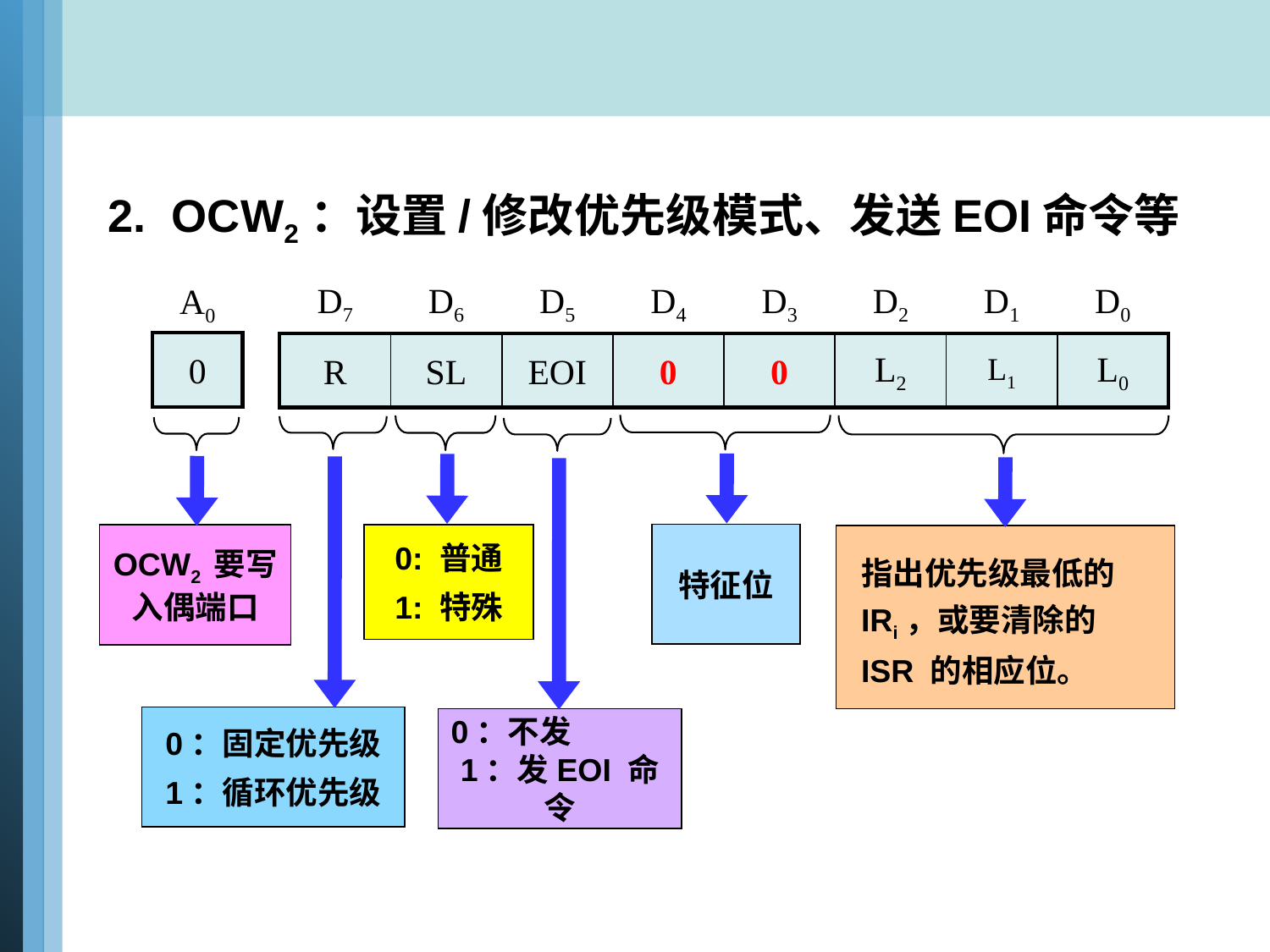

2.  OCW2：设置/修改优先级模式、发送EOI命令等
| D7 | D6 | D5 | D4 | D3 | D2 | D1 | D0 |
| --- | --- | --- | --- | --- | --- | --- | --- |
| A0 |
| --- |
| 0 |
| --- |
| R | SL | EOI | 0 | 0 | L2 | L1 | L0 |
| --- | --- | --- | --- | --- | --- | --- | --- |

0：固定优先级
1：循环优先级

特征位

0: 普通
1: 特殊

指出优先级最低的 IRi，或要清除的 ISR 的相应位。

0：不发
1：发EOI 命令

OCW2 要写入偶端口
134